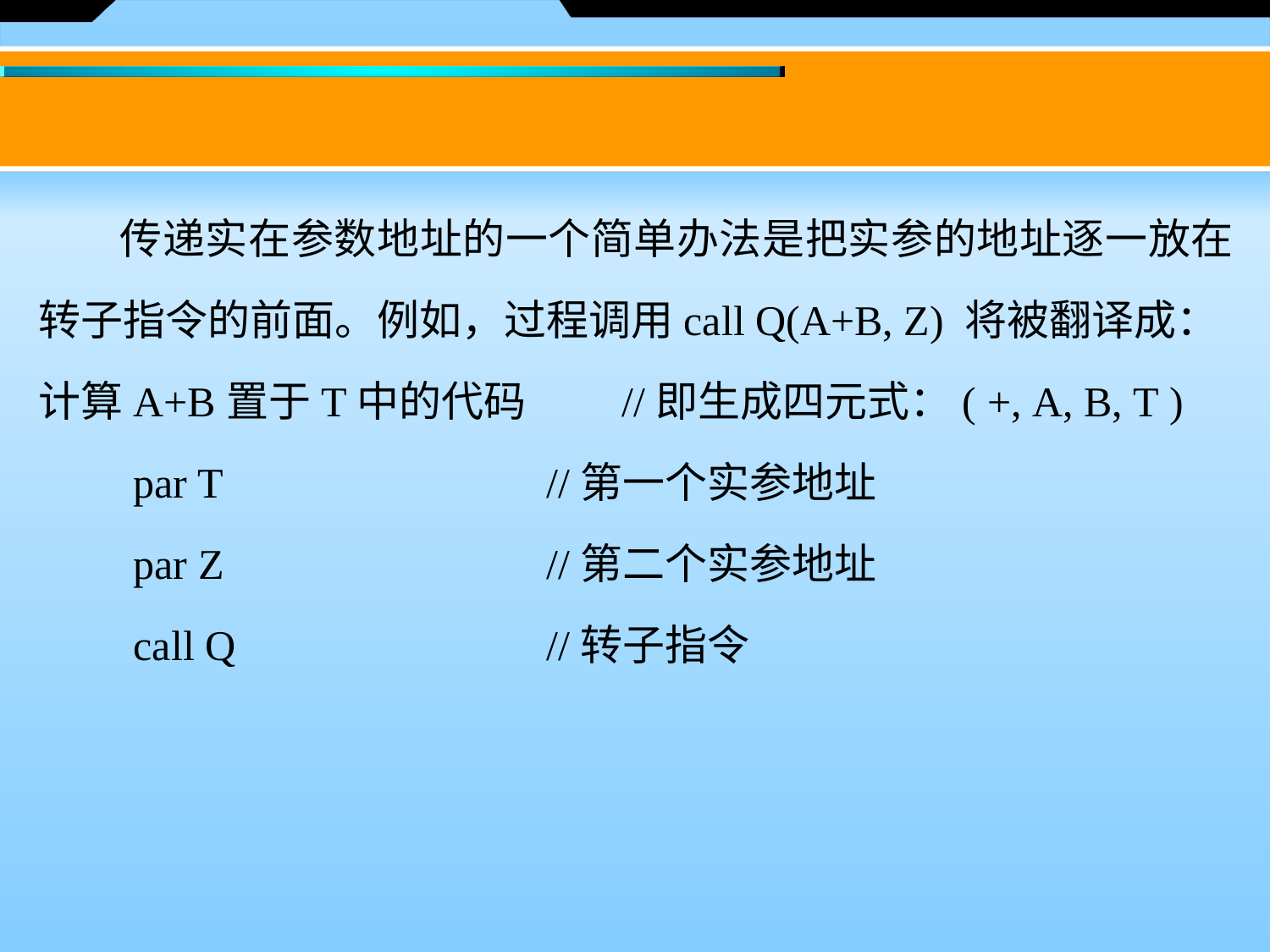

传递实在参数地址的一个简单办法是把实参的地址逐一放在转子指令的前面。例如，过程调用call Q(A+B, Z) 将被翻译成：
计算A+B置于T中的代码         //即生成四元式：( +, A, B, T )
　　par T                       	//第一个实参地址
　　par Z                       	//第二个实参地址
　　call Q                      	//转子指令